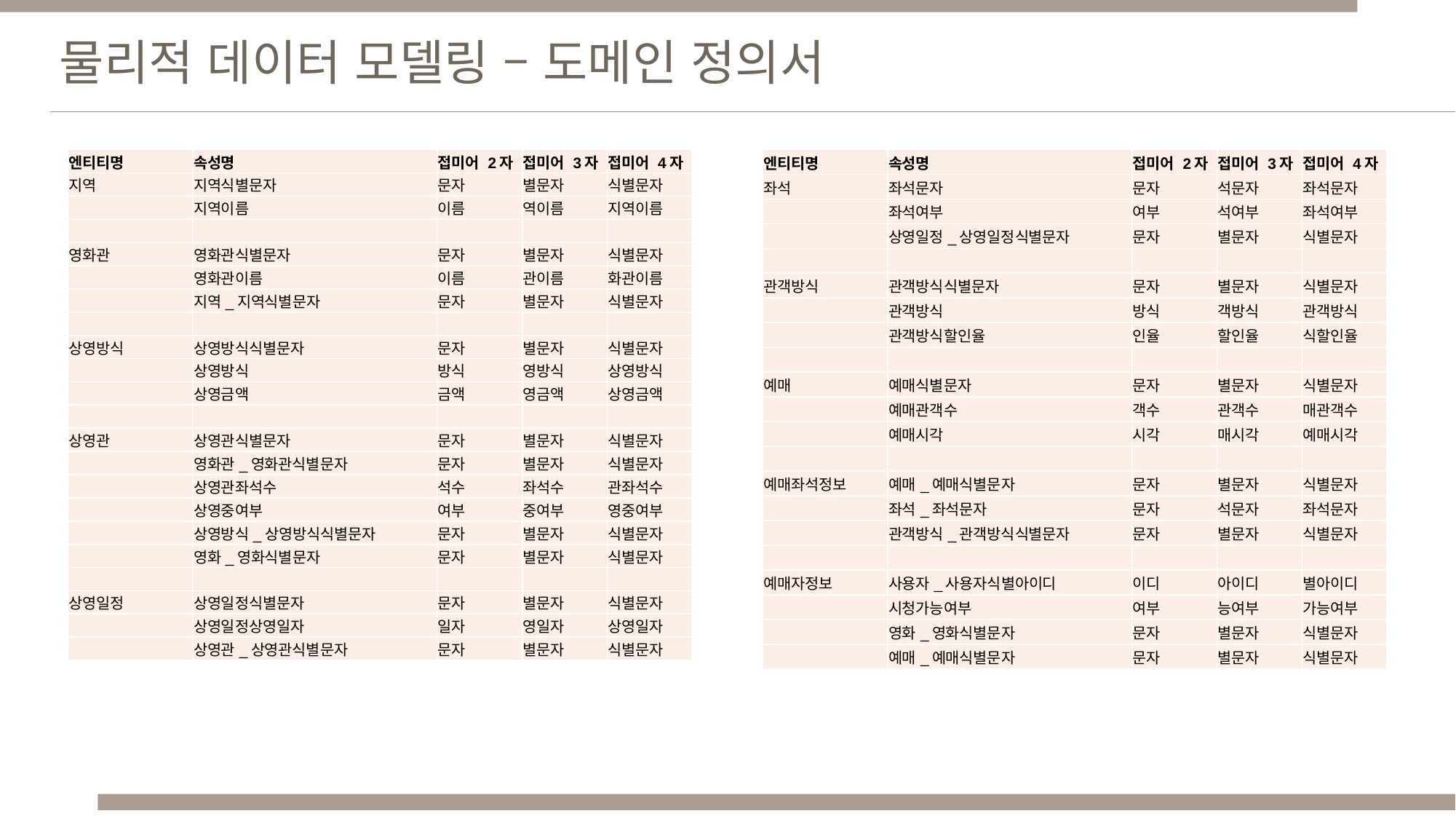

물리적 데이터 모델링 – 도메인 정의서
| 엔티티명 | 속성명 | 접미어 2자 | 접미어 3자 | 접미어 4자 |
| --- | --- | --- | --- | --- |
| 지역 | 지역식별문자 | 문자 | 별문자 | 식별문자 |
|  | 지역이름 | 이름 | 역이름 | 지역이름 |
|  |  |  |  |  |
| 영화관 | 영화관식별문자 | 문자 | 별문자 | 식별문자 |
|  | 영화관이름 | 이름 | 관이름 | 화관이름 |
|  | 지역\_지역식별문자 | 문자 | 별문자 | 식별문자 |
|  |  |  |  |  |
| 상영방식 | 상영방식식별문자 | 문자 | 별문자 | 식별문자 |
|  | 상영방식 | 방식 | 영방식 | 상영방식 |
|  | 상영금액 | 금액 | 영금액 | 상영금액 |
|  |  |  |  |  |
| 상영관 | 상영관식별문자 | 문자 | 별문자 | 식별문자 |
|  | 영화관\_영화관식별문자 | 문자 | 별문자 | 식별문자 |
|  | 상영관좌석수 | 석수 | 좌석수 | 관좌석수 |
|  | 상영중여부 | 여부 | 중여부 | 영중여부 |
|  | 상영방식\_상영방식식별문자 | 문자 | 별문자 | 식별문자 |
|  | 영화\_영화식별문자 | 문자 | 별문자 | 식별문자 |
|  |  |  |  |  |
| 상영일정 | 상영일정식별문자 | 문자 | 별문자 | 식별문자 |
|  | 상영일정상영일자 | 일자 | 영일자 | 상영일자 |
|  | 상영관\_상영관식별문자 | 문자 | 별문자 | 식별문자 |
| 엔티티명 | 속성명 | 접미어 2자 | 접미어 3자 | 접미어 4자 |
| --- | --- | --- | --- | --- |
| 좌석 | 좌석문자 | 문자 | 석문자 | 좌석문자 |
|  | 좌석여부 | 여부 | 석여부 | 좌석여부 |
|  | 상영일정\_상영일정식별문자 | 문자 | 별문자 | 식별문자 |
|  |  |  |  |  |
| 관객방식 | 관객방식식별문자 | 문자 | 별문자 | 식별문자 |
|  | 관객방식 | 방식 | 객방식 | 관객방식 |
|  | 관객방식할인율 | 인율 | 할인율 | 식할인율 |
|  |  |  |  |  |
| 예매 | 예매식별문자 | 문자 | 별문자 | 식별문자 |
|  | 예매관객수 | 객수 | 관객수 | 매관객수 |
|  | 예매시각 | 시각 | 매시각 | 예매시각 |
|  |  |  |  |  |
| 예매좌석정보 | 예매\_예매식별문자 | 문자 | 별문자 | 식별문자 |
|  | 좌석\_좌석문자 | 문자 | 석문자 | 좌석문자 |
|  | 관객방식\_관객방식식별문자 | 문자 | 별문자 | 식별문자 |
|  |  |  |  |  |
| 예매자정보 | 사용자\_사용자식별아이디 | 이디 | 아이디 | 별아이디 |
|  | 시청가능여부 | 여부 | 능여부 | 가능여부 |
|  | 영화\_영화식별문자 | 문자 | 별문자 | 식별문자 |
|  | 예매\_예매식별문자 | 문자 | 별문자 | 식별문자 |